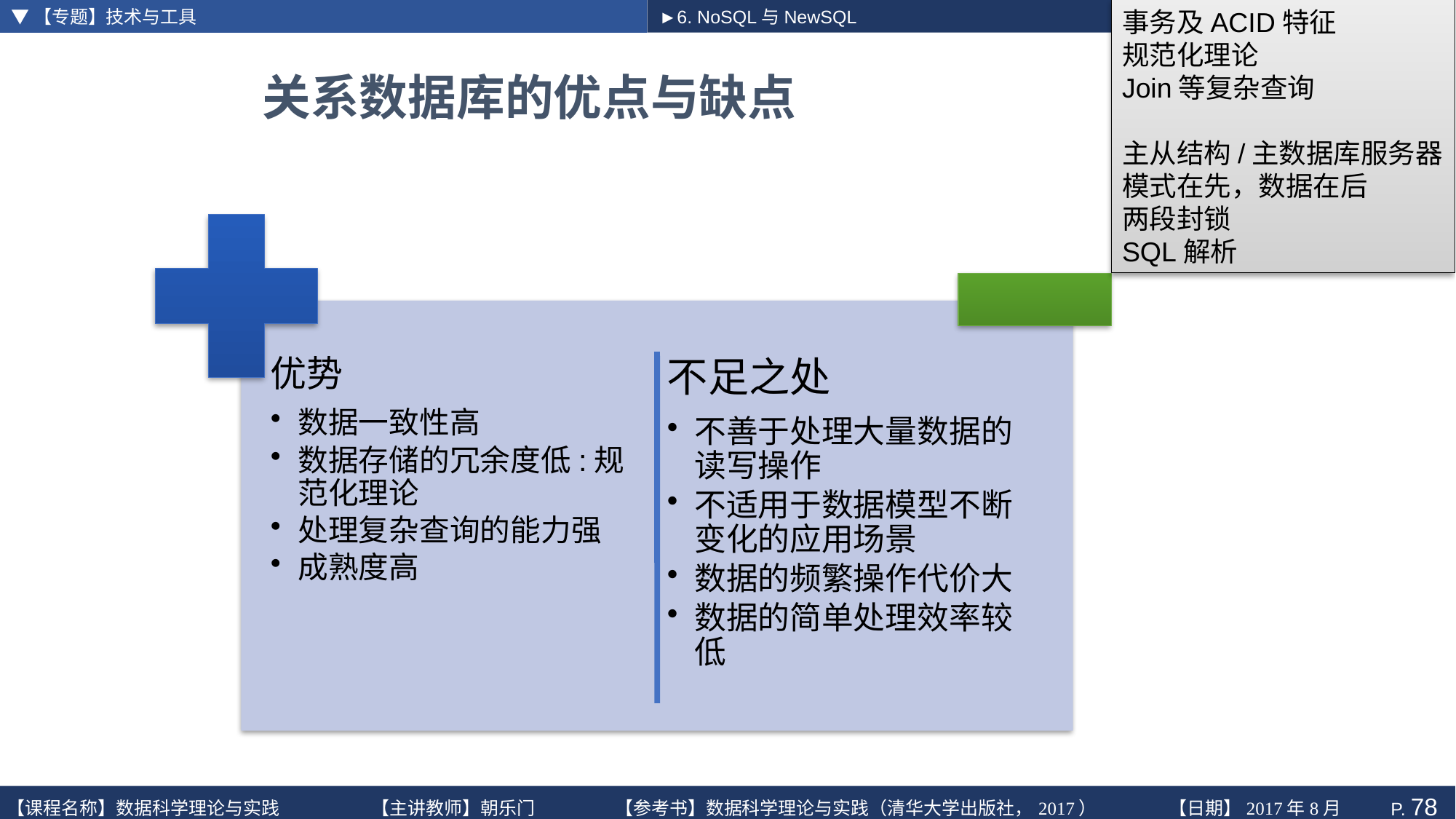

▼【专题】技术与工具
►6. NoSQL与NewSQL
事务及ACID特征
规范化理论
Join等复杂查询

主从结构/主数据库服务器
模式在先，数据在后
两段封锁
SQL解析
# 关系数据库的优点与缺点
优势
数据一致性高
数据存储的冗余度低:规范化理论
处理复杂查询的能力强
成熟度高
不足之处
不善于处理大量数据的读写操作
不适用于数据模型不断变化的应用场景
数据的频繁操作代价大
数据的简单处理效率较低